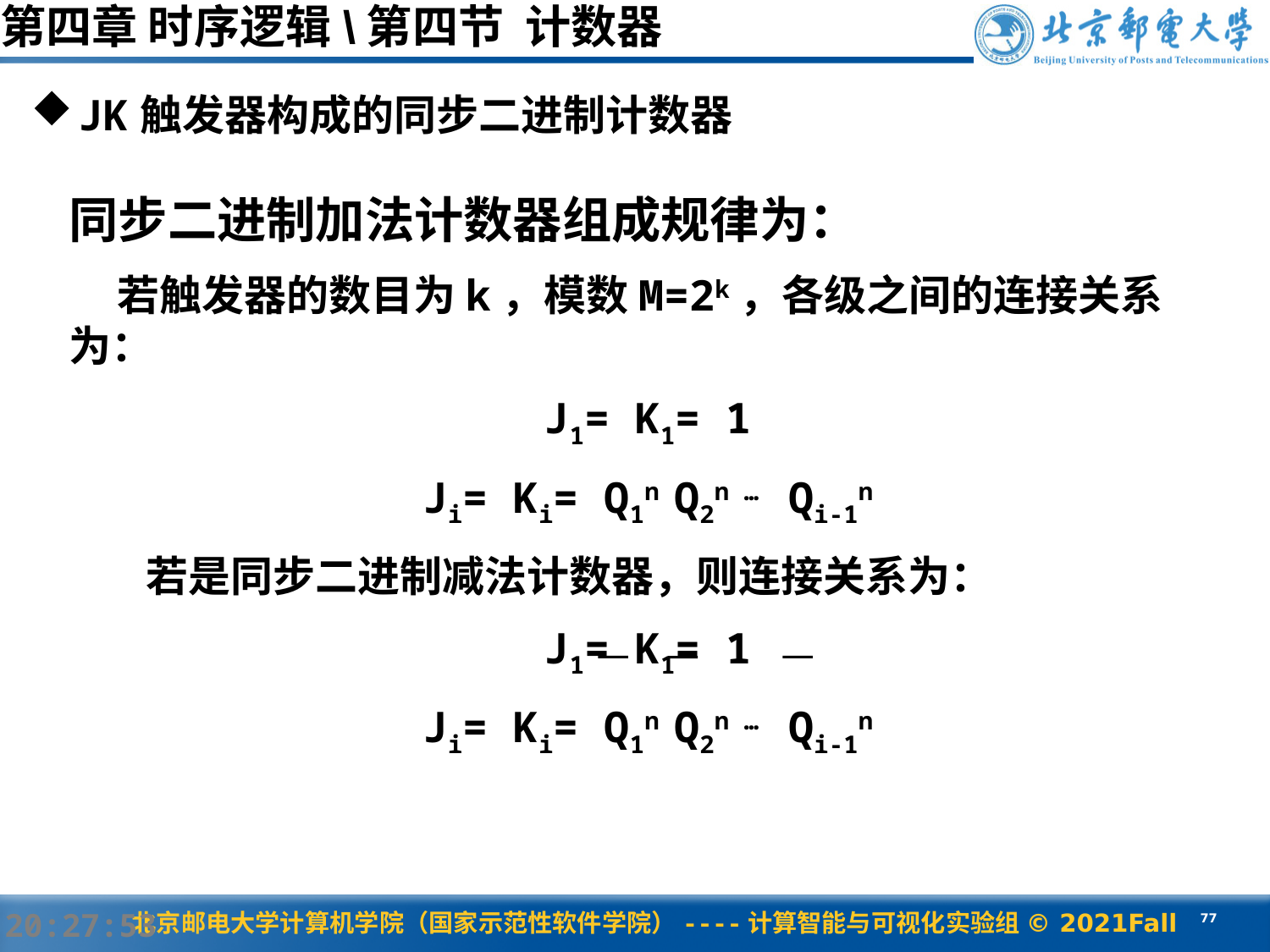

第四章 时序逻辑\第四节  计数器
JK触发器构成的同步二进制计数器
同步二进制加法计数器组成规律为：
    若触发器的数目为k，模数M=2k，各级之间的连接关系为：
J1= K1= 1
Ji= Ki= Q1n Q2n …  Qi-1n
       若是同步二进制减法计数器，则连接关系为：
J1= K1= 1
Ji= Ki= Q1n Q2n …  Qi-1n